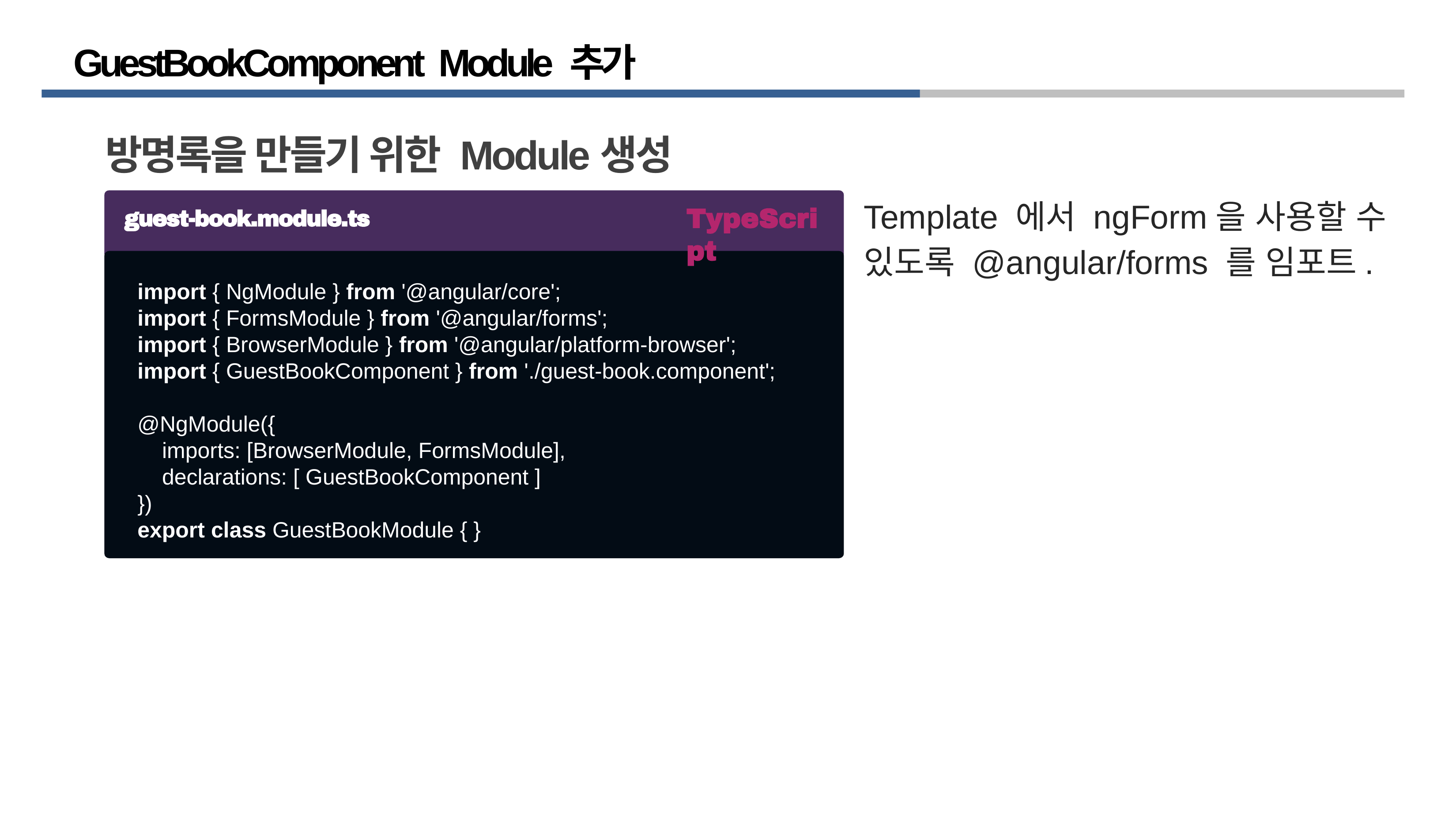

# GuestBookComponent  Module 추가
방명록을 만들기 위한 Module생성

Template 에서 ngForm을 사용할 수 있도록 @angular/forms 를 임포트.
TypeScript
guest-book.module.ts

import { NgModule } from '@angular/core';
import { FormsModule } from '@angular/forms';
import { BrowserModule } from '@angular/platform-browser';
import { GuestBookComponent } from './guest-book.component';
@NgModule({
    imports: [BrowserModule, FormsModule],
    declarations: [ GuestBookComponent ]
})
export class GuestBookModule { }